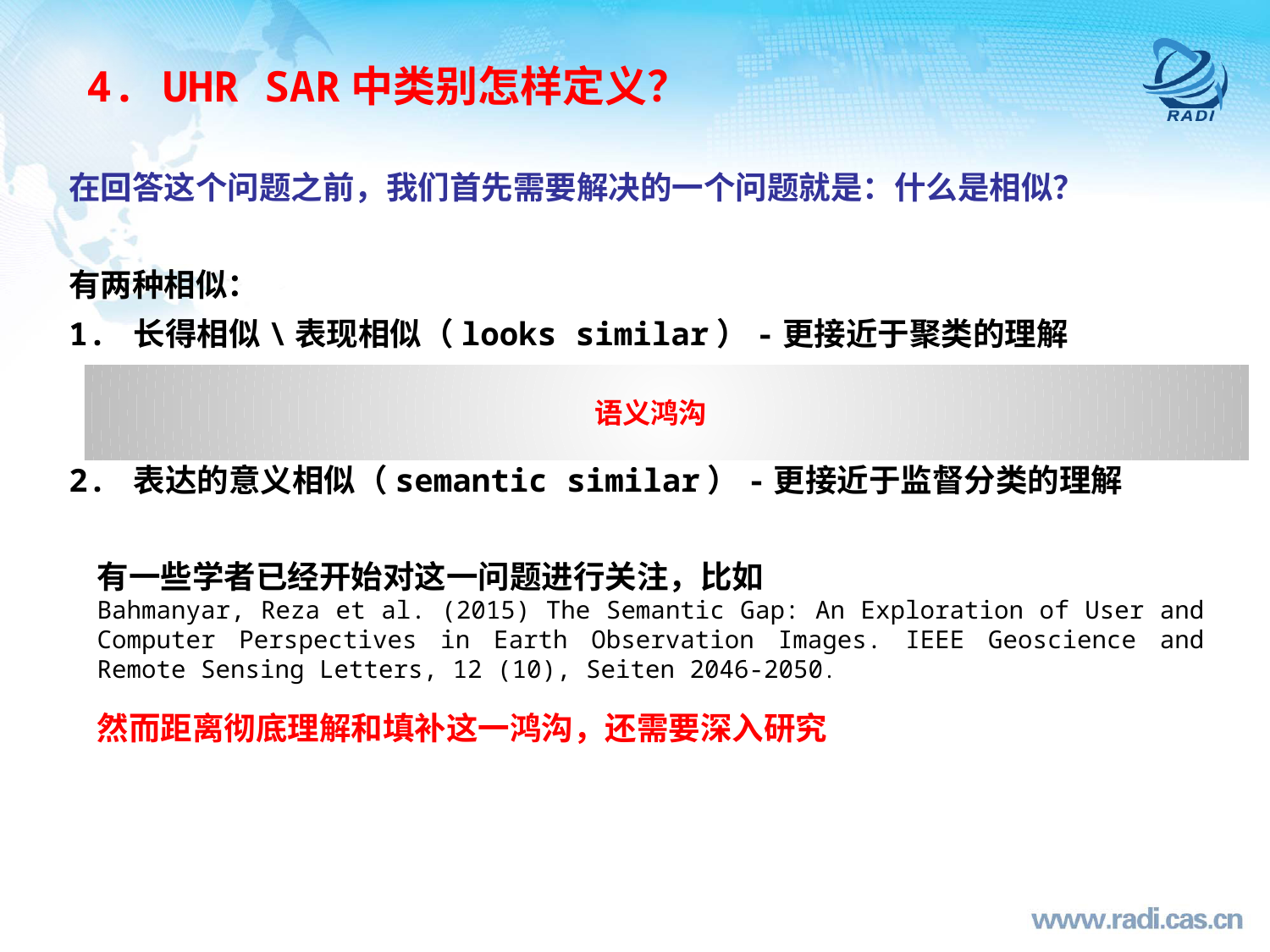

4. UHR SAR中类别怎样定义？
在回答这个问题之前，我们首先需要解决的一个问题就是：什么是相似？

有两种相似：
1. 长得相似\表现相似（looks similar）-更接近于聚类的理解

2. 表达的意义相似（semantic similar）-更接近于监督分类的理解

语义鸿沟
有一些学者已经开始对这一问题进行关注，比如
Bahmanyar, Reza et al. (2015) The Semantic Gap: An Exploration of User and Computer Perspectives in Earth Observation Images. IEEE Geoscience and Remote Sensing Letters, 12 (10), Seiten 2046-2050.

然而距离彻底理解和填补这一鸿沟，还需要深入研究